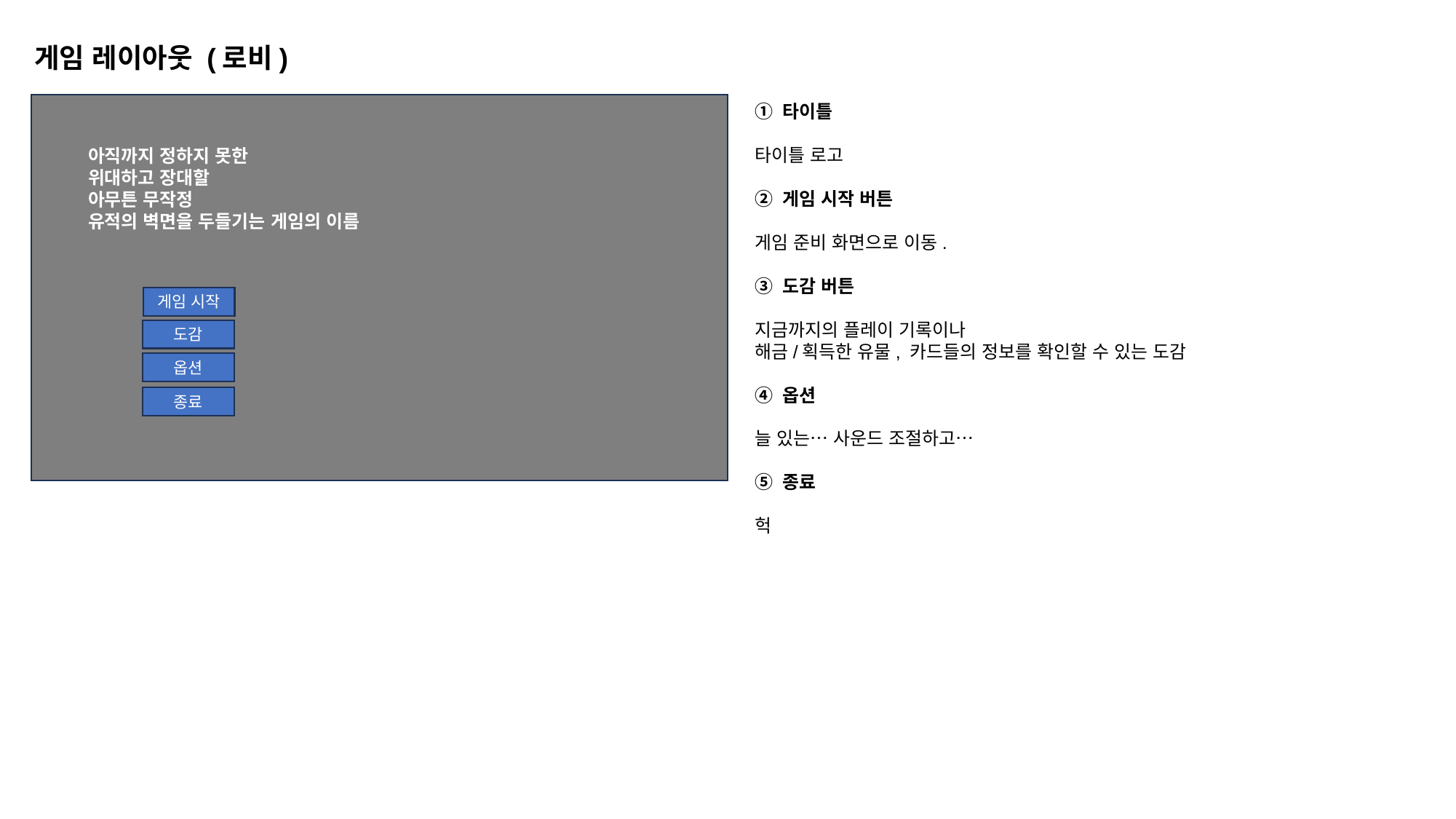

게임 레이아웃 (로비)

① 타이틀

타이틀 로고

② 게임 시작 버튼

게임 준비 화면으로 이동.

③ 도감 버튼

지금까지의 플레이 기록이나
해금/획득한 유물, 카드들의 정보를 확인할 수 있는 도감

④ 옵션

늘 있는… 사운드 조절하고…

⑤ 종료

헉
아직까지 정하지 못한
위대하고 장대할
아무튼 무작정
유적의 벽면을 두들기는 게임의 이름
게임 시작
도감
옵션
종료